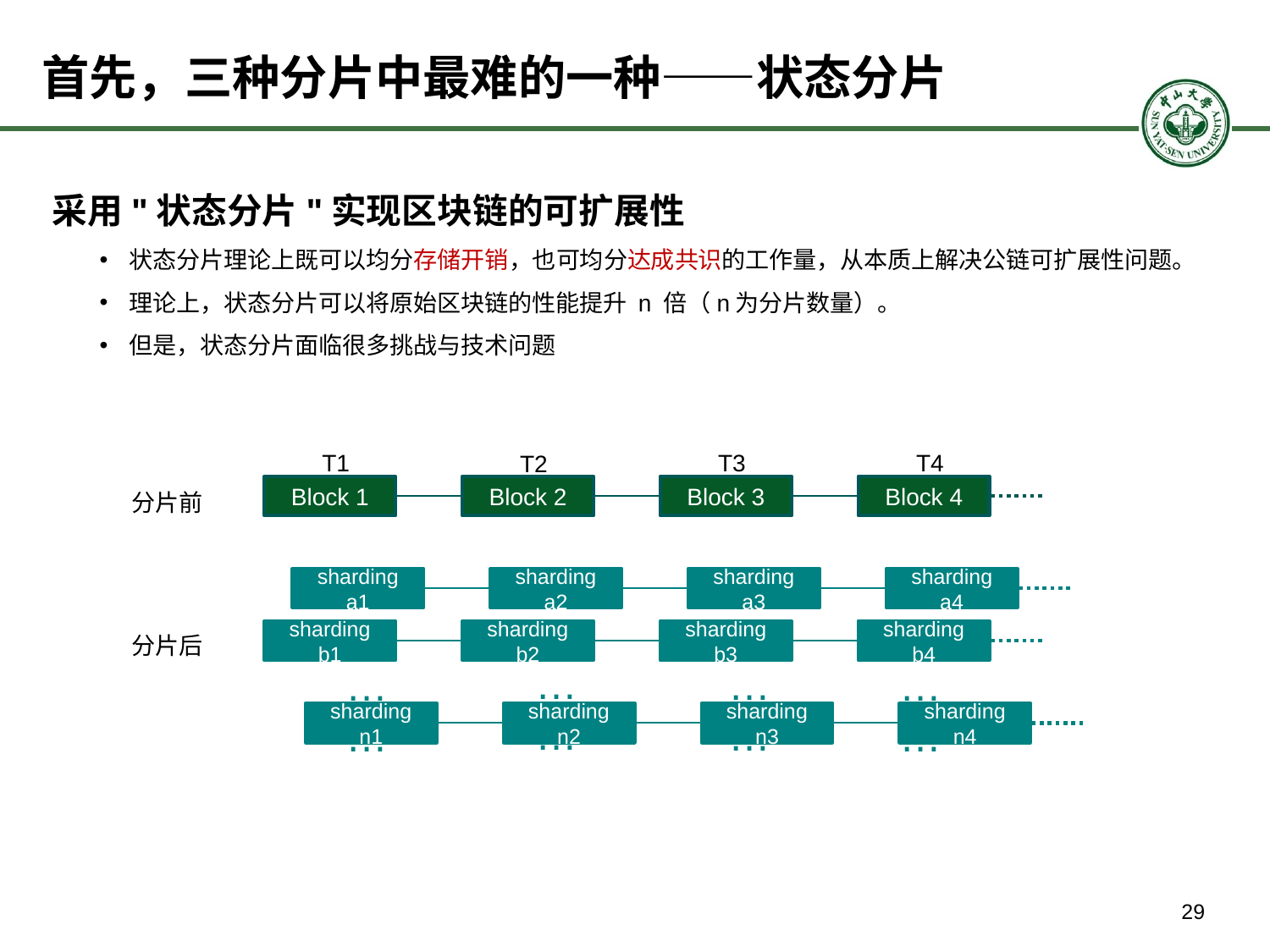

首先，三种分片中最难的一种——状态分片

采用"状态分片"实现区块链的可扩展性
状态分片理论上既可以均分存储开销，也可均分达成共识的工作量，从本质上解决公链可扩展性问题。
理论上，状态分片可以将原始区块链的性能提升 n 倍（n为分片数量）。
但是，状态分片面临很多挑战与技术问题
T3
T4
T1
T2
Block 1
Block 2
Block 3
Block 4
分片前
sharding a1
sharding a2
sharding a3
sharding a4
sharding b1
sharding b2
sharding b3
sharding b4
分片后
……
……
……
……
sharding n1
sharding n2
sharding n3
sharding n4